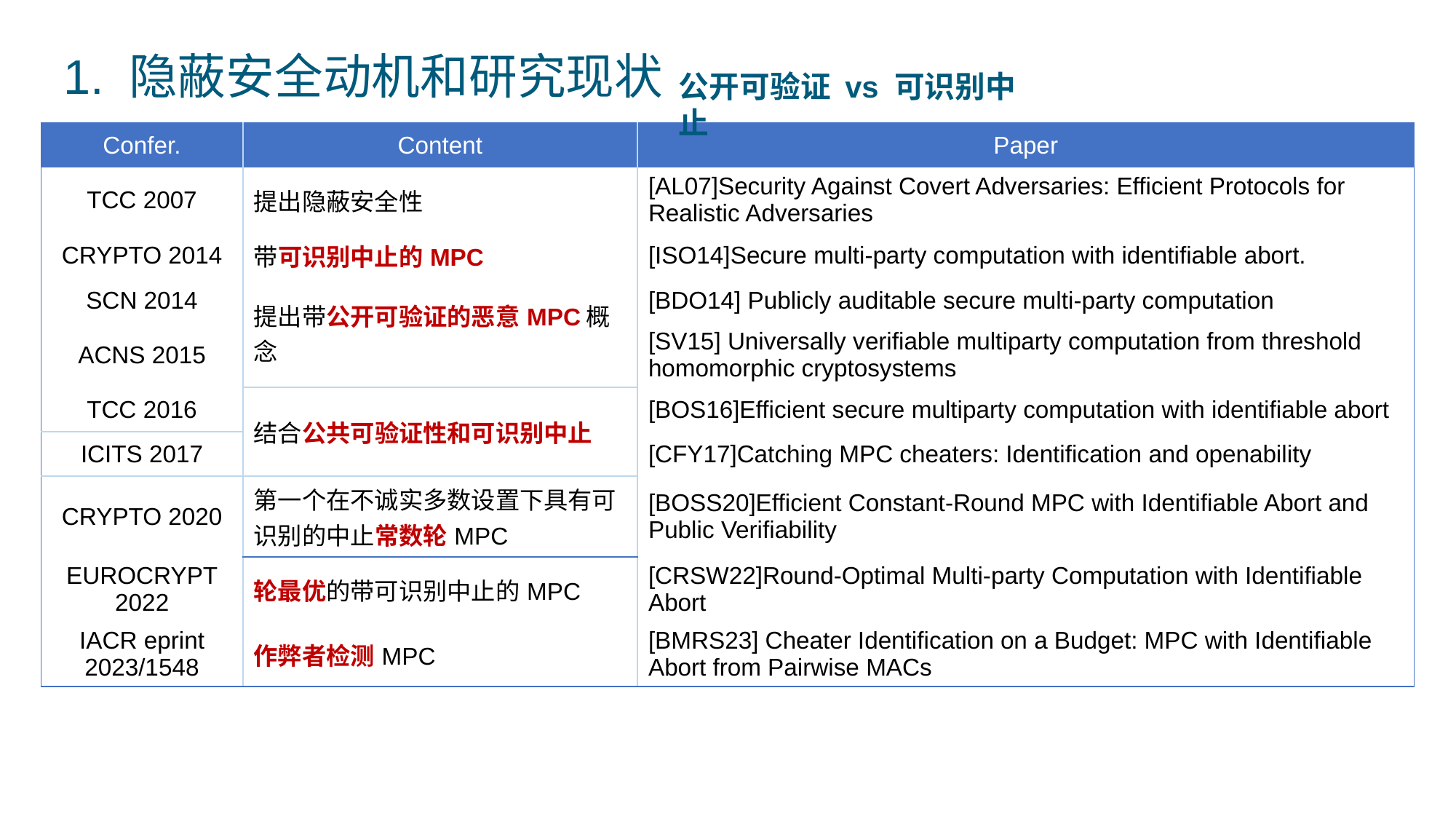

1. 隐蔽安全动机和研究现状
公开可验证 vs 可识别中止
| Confer. | Content | Paper |
| --- | --- | --- |
| TCC 2007 | 提出隐蔽安全性 | [AL07]Security Against Covert Adversaries: Efficient Protocols for Realistic Adversaries |
| CRYPTO 2014 | 带可识别中止的MPC | [ISO14]Secure multi-party computation with identifiable abort. |
| SCN 2014 | 提出带公开可验证的恶意MPC概念 | [BDO14] Publicly auditable secure multi-party computation |
| ACNS 2015 |  | [SV15] Universally verifiable multiparty computation from threshold homomorphic cryptosystems |
| TCC 2016 | 结合公共可验证性和可识别中止 | [BOS16]Efficient secure multiparty computation with identifiable abort |
| ICITS 2017 |  | [CFY17]Catching MPC cheaters: Identification and openability |
| CRYPTO 2020 | 第一个在不诚实多数设置下具有可识别的中止常数轮MPC | [BOSS20]Efficient Constant-Round MPC with Identifiable Abort and Public Verifiability |
| EUROCRYPT 2022 | 轮最优的带可识别中止的MPC | [CRSW22]Round-Optimal Multi-party Computation with Identifiable Abort |
| IACR eprint 2023/1548 | 作弊者检测MPC | [BMRS23] Cheater Identification on a Budget: MPC with Identifiable Abort from Pairwise MACs |